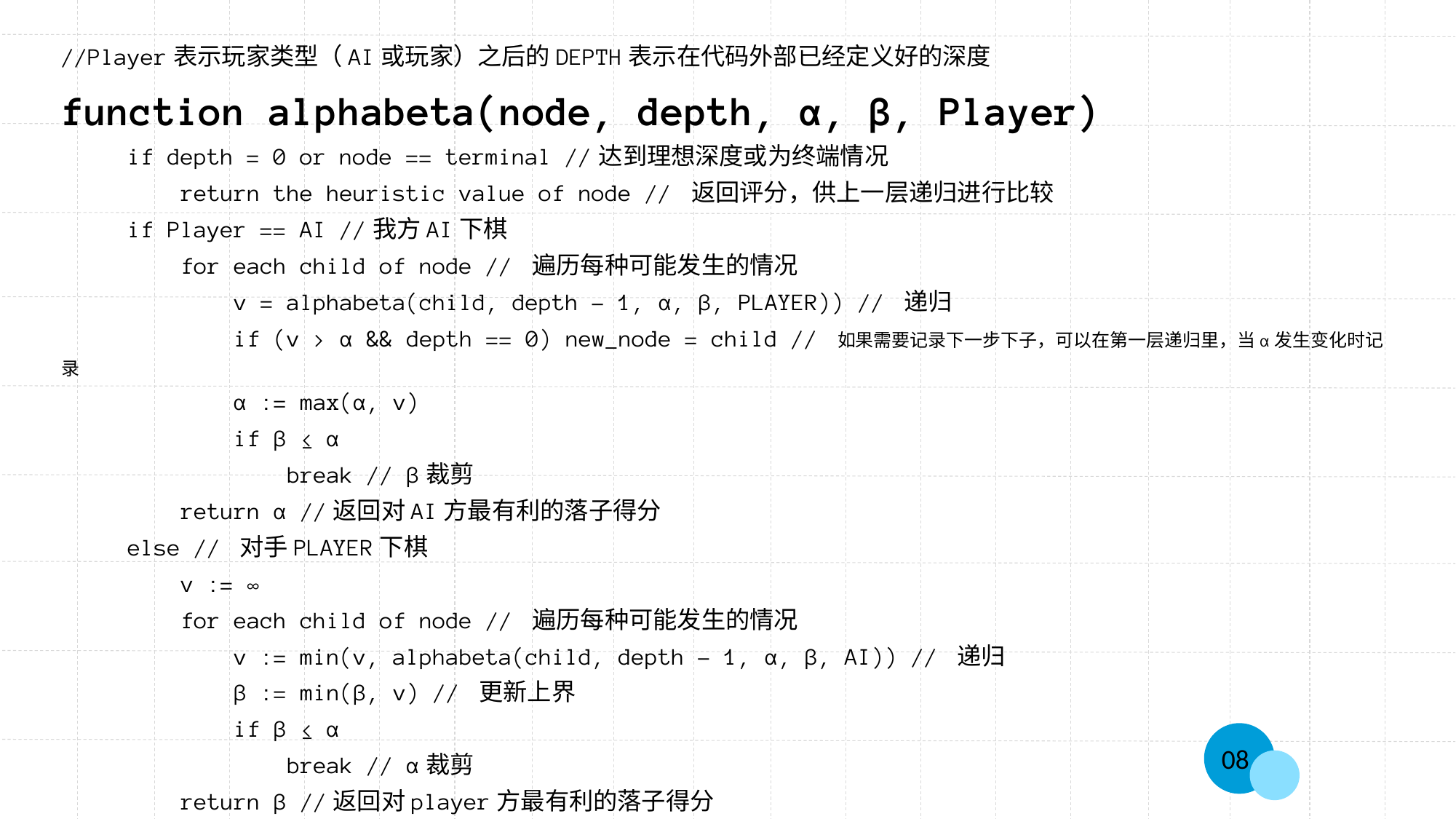

//Player表示玩家类型（AI或玩家）之后的DEPTH表示在代码外部已经定义好的深度
function alphabeta(node, depth, α, β, Player)
     if depth = 0 or node == terminal //达到理想深度或为终端情况
         return the heuristic value of node // 返回评分，供上一层递归进行比较
     if Player == AI //我方AI下棋
         for each child of node // 遍历每种可能发生的情况
             v = alphabeta(child, depth - 1, α, β, PLAYER)) // 递归
             if (v > α && depth == 0) new_node = child // 如果需要记录下一步下子，可以在第一层递归里，当α发生变化时记录
             α := max(α, v)
             if β ≤ α
                 break // β裁剪
         return α //返回对AI方最有利的落子得分
     else // 对手PLAYER下棋
         v := ∞
         for each child of node // 遍历每种可能发生的情况
             v := min(v, alphabeta(child, depth - 1, α, β, AI)) // 递归
             β := min(β, v) // 更新上界
             if β ≤ α
                 break // α裁剪
         return β //返回对player方最有利的落子得分
08